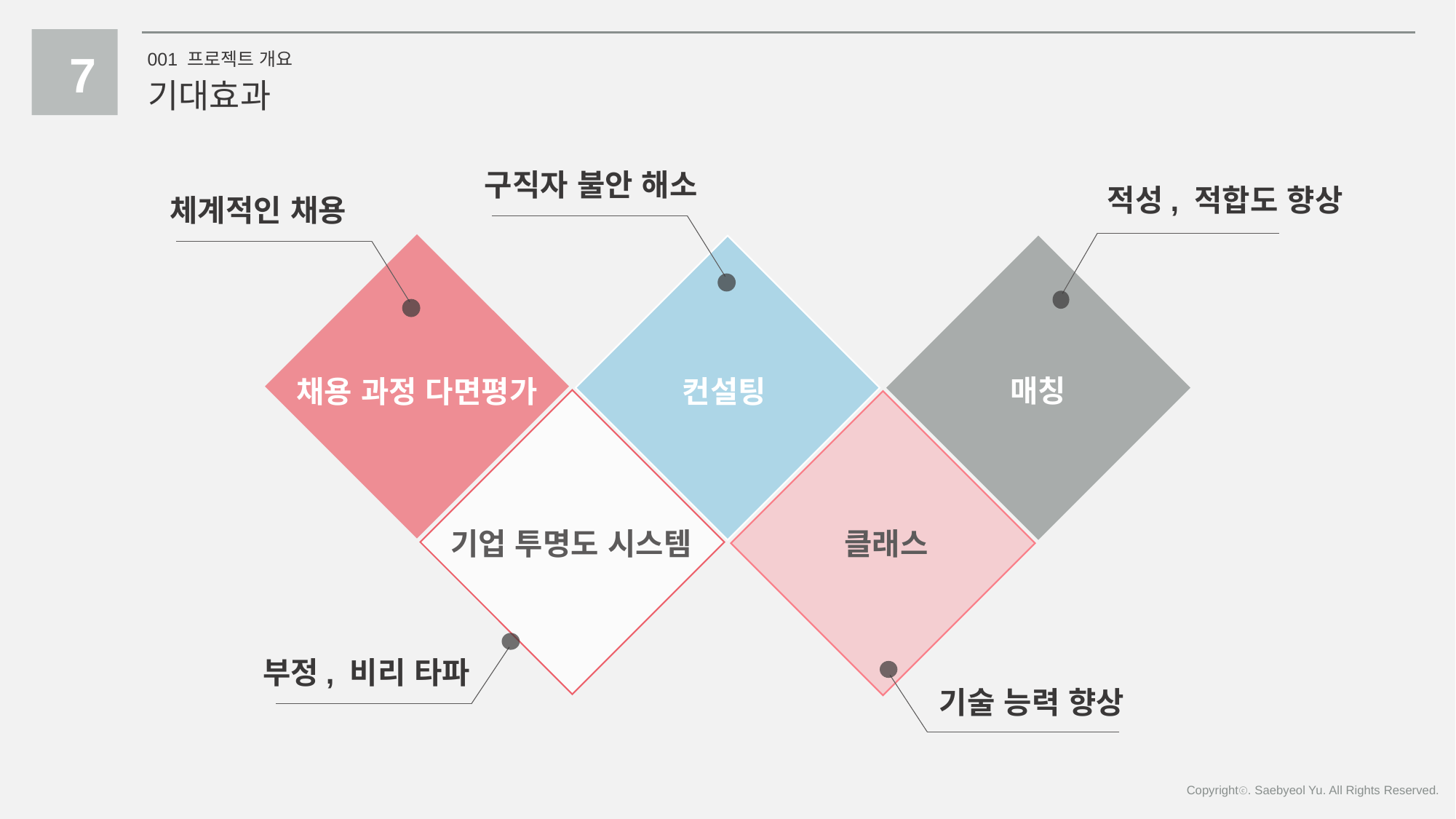

7
001 프로젝트 개요
기대효과
구직자 불안 해소
적성, 적합도 향상
체계적인 채용

매칭
채용 과정 다면평가
컨설팅

기업 투명도 시스템
클래스

부정, 비리 타파

기술 능력 향상